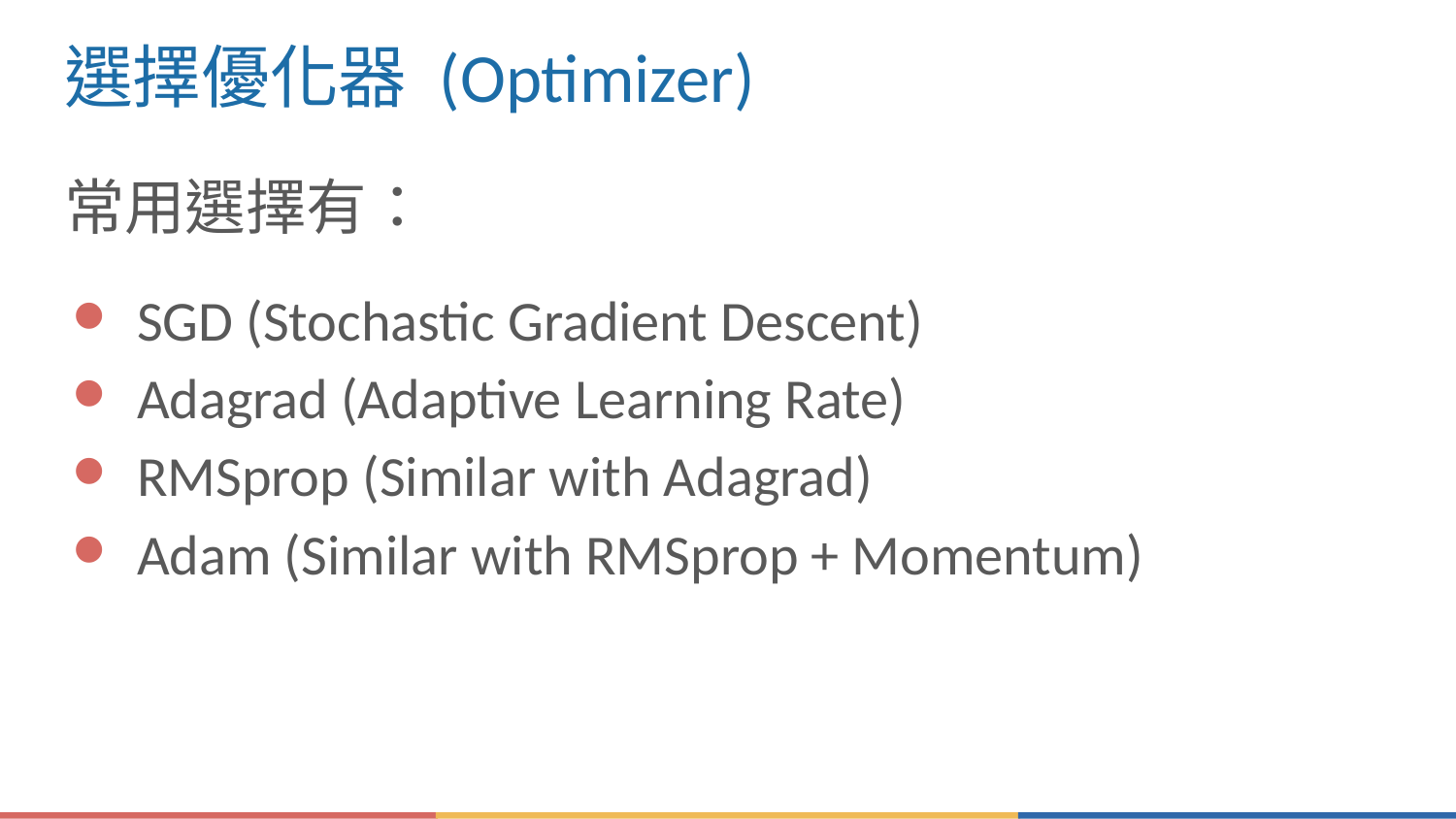

# 選擇優化器 (Optimizer)
常用選擇有：
SGD (Stochastic Gradient Descent)
Adagrad (Adaptive Learning Rate)
RMSprop (Similar with Adagrad)
Adam (Similar with RMSprop + Momentum)